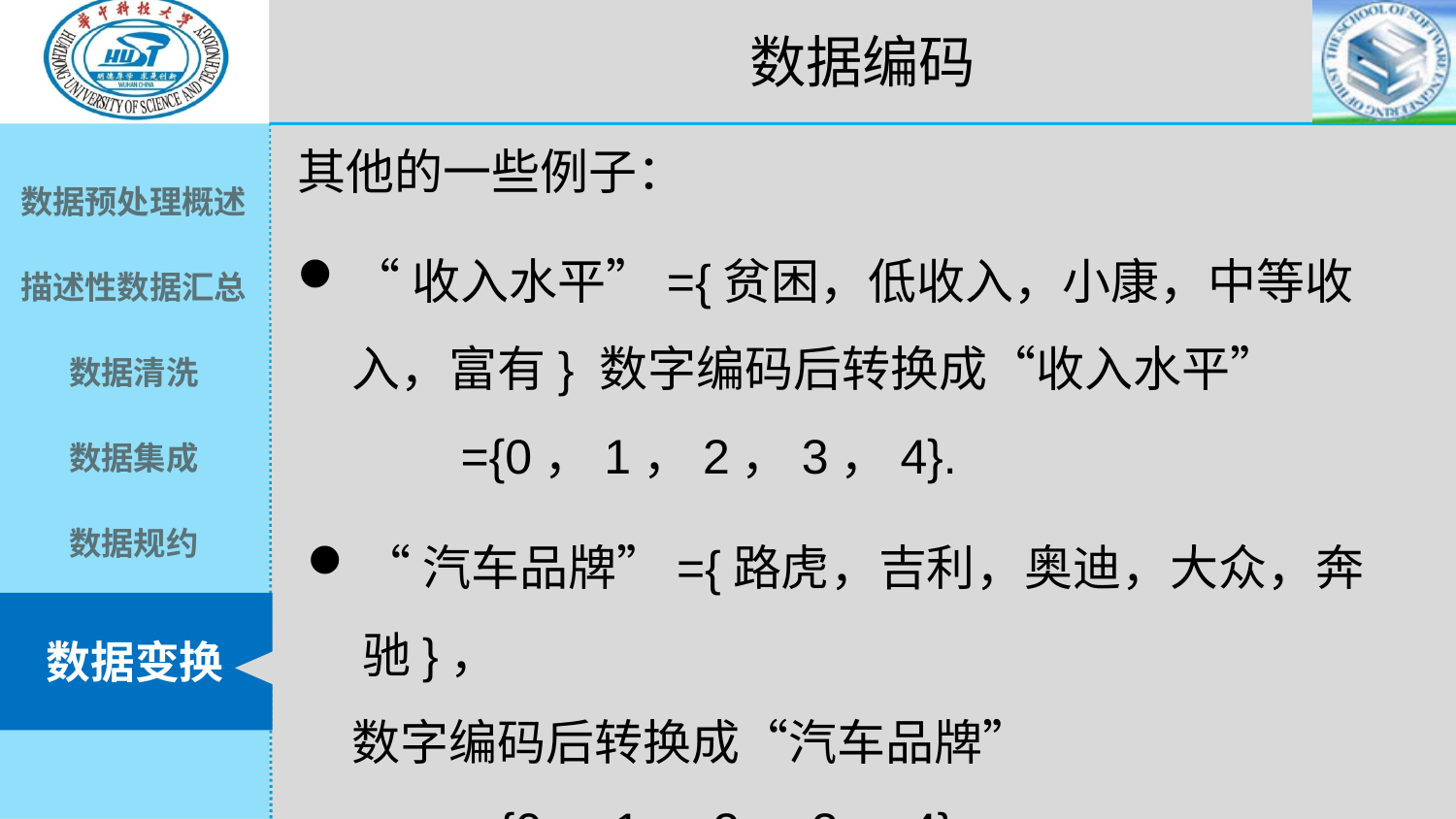

数据编码
其他的一些例子：
“收入水平”={贫困，低收入，小康，中等收入，富有} 数字编码后转换成“收入水平”
            ={0，1，2，3，4}.
“汽车品牌”={路虎，吉利，奥迪，大众，奔驰}，
   数字编码后转换成“汽车品牌”
            ={0，1，2，3，4}